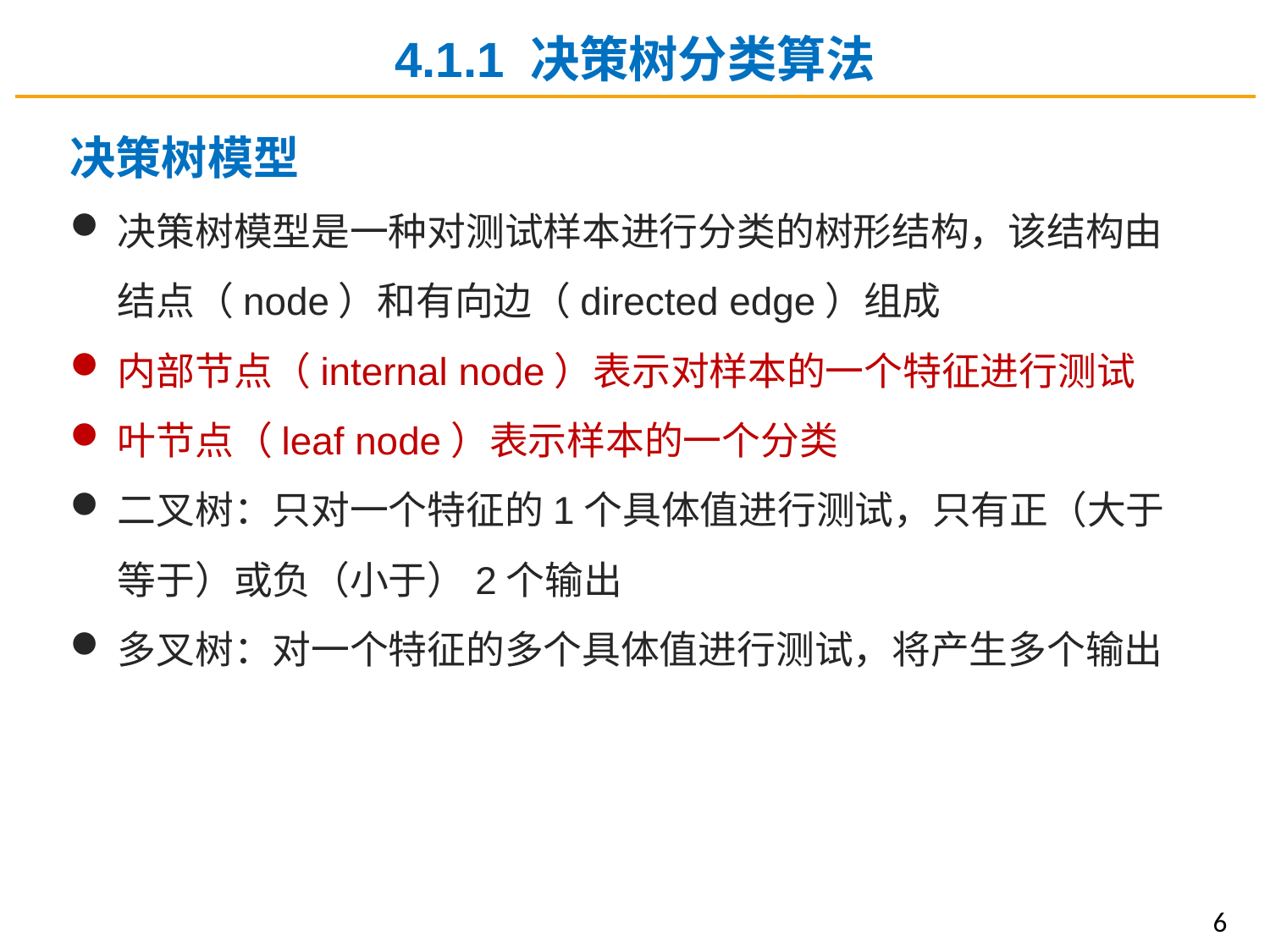

4.1.1 决策树分类算法
决策树模型
决策树模型是一种对测试样本进行分类的树形结构，该结构由结点（node）和有向边（directed edge）组成
内部节点（internal node）表示对样本的一个特征进行测试
叶节点（leaf node）表示样本的一个分类
二叉树：只对一个特征的1个具体值进行测试，只有正（大于等于）或负（小于）2个输出
多叉树：对一个特征的多个具体值进行测试，将产生多个输出
6